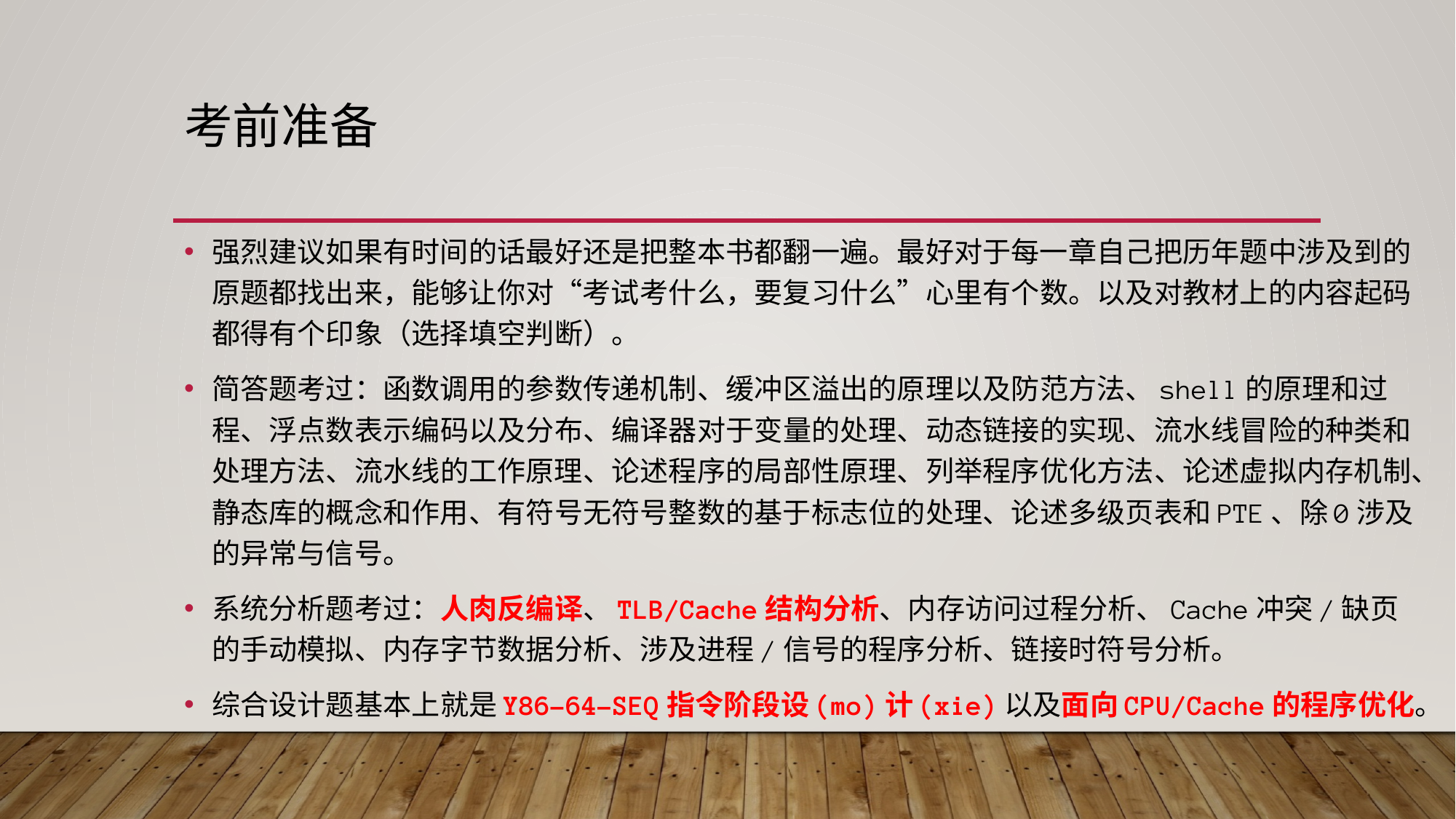

# 考前准备
强烈建议如果有时间的话最好还是把整本书都翻一遍。最好对于每一章自己把历年题中涉及到的原题都找出来，能够让你对“考试考什么，要复习什么”心里有个数。以及对教材上的内容起码都得有个印象（选择填空判断）。
简答题考过：函数调用的参数传递机制、缓冲区溢出的原理以及防范方法、shell的原理和过程、浮点数表示编码以及分布、编译器对于变量的处理、动态链接的实现、流水线冒险的种类和处理方法、流水线的工作原理、论述程序的局部性原理、列举程序优化方法、论述虚拟内存机制、静态库的概念和作用、有符号无符号整数的基于标志位的处理、论述多级页表和PTE、除0涉及的异常与信号。
系统分析题考过：人肉反编译、TLB/Cache结构分析、内存访问过程分析、Cache冲突/缺页的手动模拟、内存字节数据分析、涉及进程/信号的程序分析、链接时符号分析。
综合设计题基本上就是Y86-64-SEQ指令阶段设(mo)计(xie)以及面向CPU/Cache的程序优化。